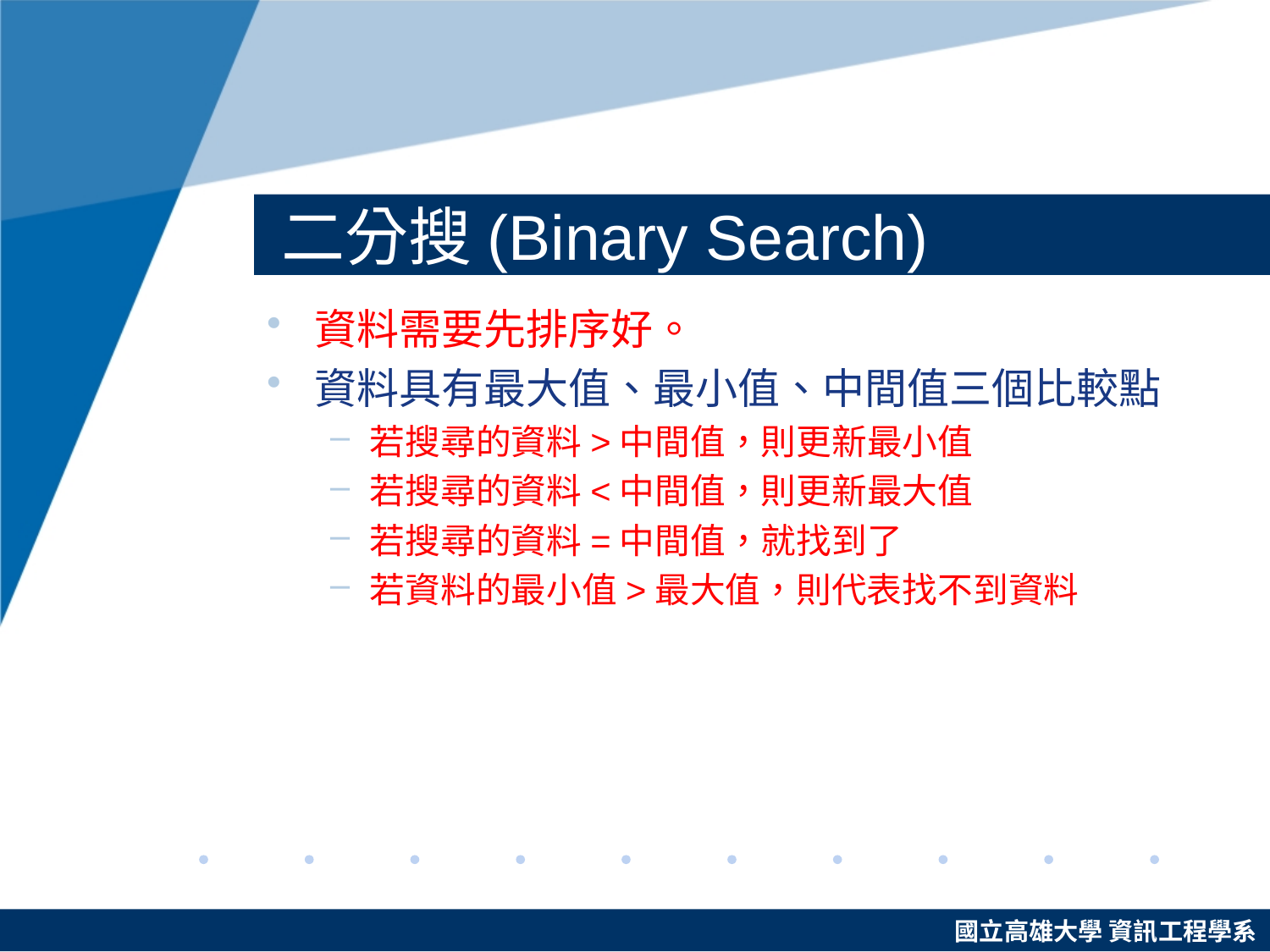

# 二分搜(Binary Search)
資料需要先排序好。
資料具有最大值、最小值、中間值三個比較點
若搜尋的資料>中間值，則更新最小值
若搜尋的資料<中間值，則更新最大值
若搜尋的資料=中間值，就找到了
若資料的最小值>最大值，則代表找不到資料